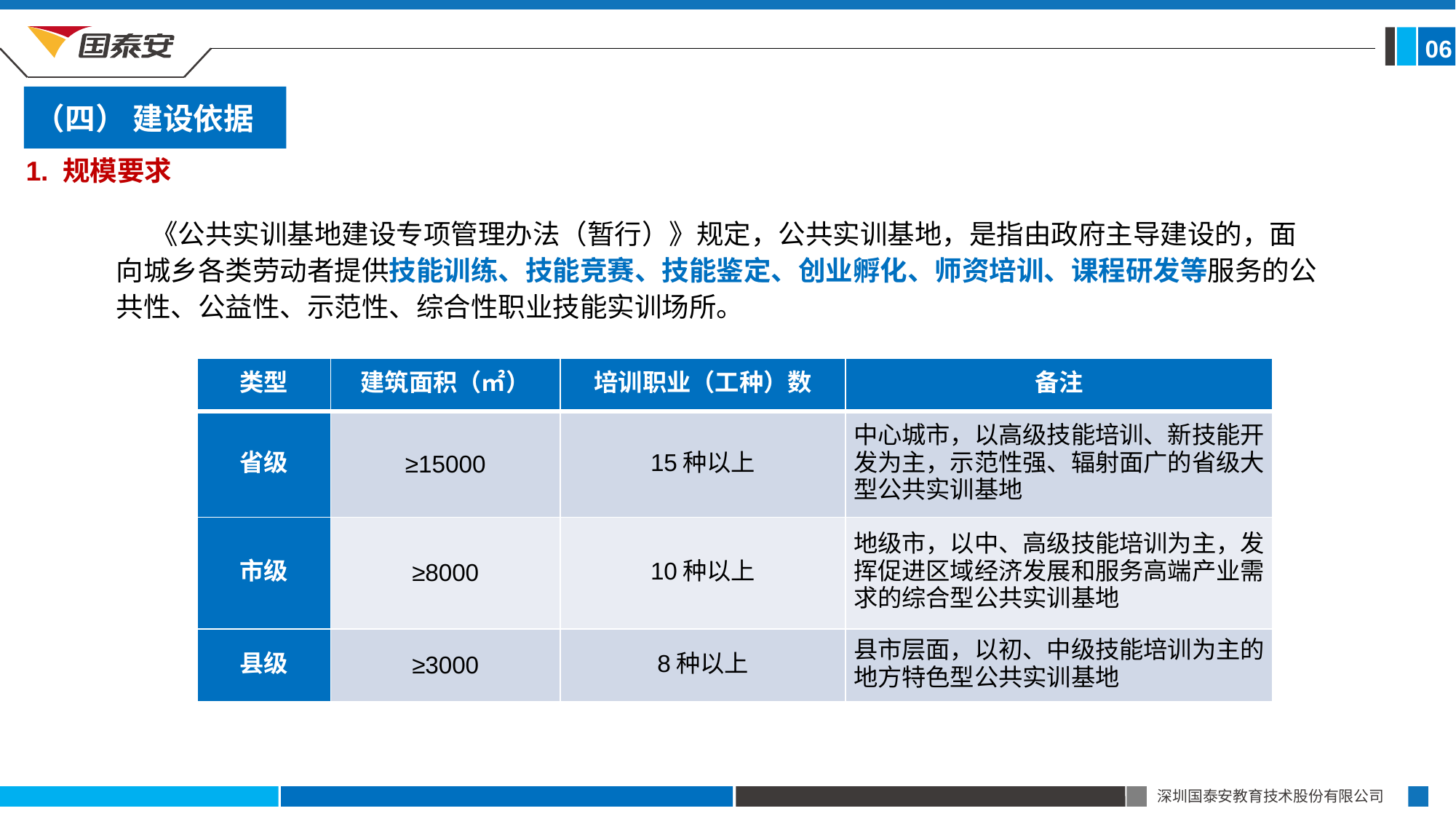

06
（四） 建设依据
1. 规模要求
《公共实训基地建设专项管理办法（暂行）》规定，公共实训基地，是指由政府主导建设的，面向城乡各类劳动者提供技能训练、技能竞赛、技能鉴定、创业孵化、师资培训、课程研发等服务的公共性、公益性、示范性、综合性职业技能实训场所。
| 类型 | 建筑面积（㎡） | 培训职业（工种）数 | 备注 |
| --- | --- | --- | --- |
| 省级 | ≥15000 | 15种以上 | 中心城市，以高级技能培训、新技能开发为主，示范性强、辐射面广的省级大型公共实训基地 |
| 市级 | ≥8000 | 10种以上 | 地级市，以中、高级技能培训为主，发挥促进区域经济发展和服务高端产业需求的综合型公共实训基地 |
| 县级 | ≥3000 | 8种以上 | 县市层面，以初、中级技能培训为主的地方特色型公共实训基地 |